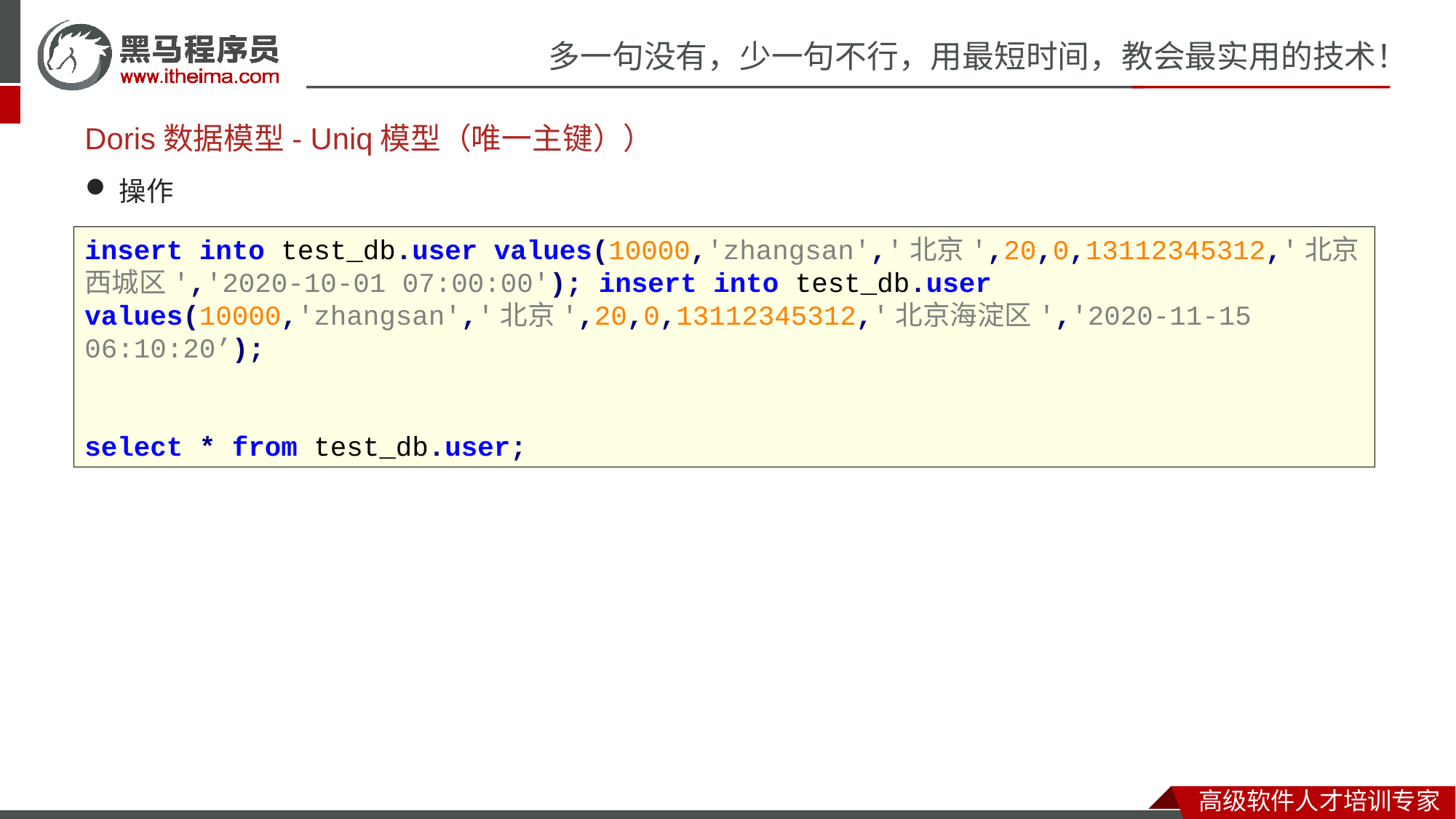

# Doris数据模型- Uniq模型（唯一主键））

操作
insert into test_db.user values(10000,'zhangsan','北京',20,0,13112345312,'北京西城区','2020-10-01 07:00:00'); insert into test_db.user values(10000,'zhangsan','北京',20,0,13112345312,'北京海淀区','2020-11-15 06:10:20’);

select * from test_db.user;